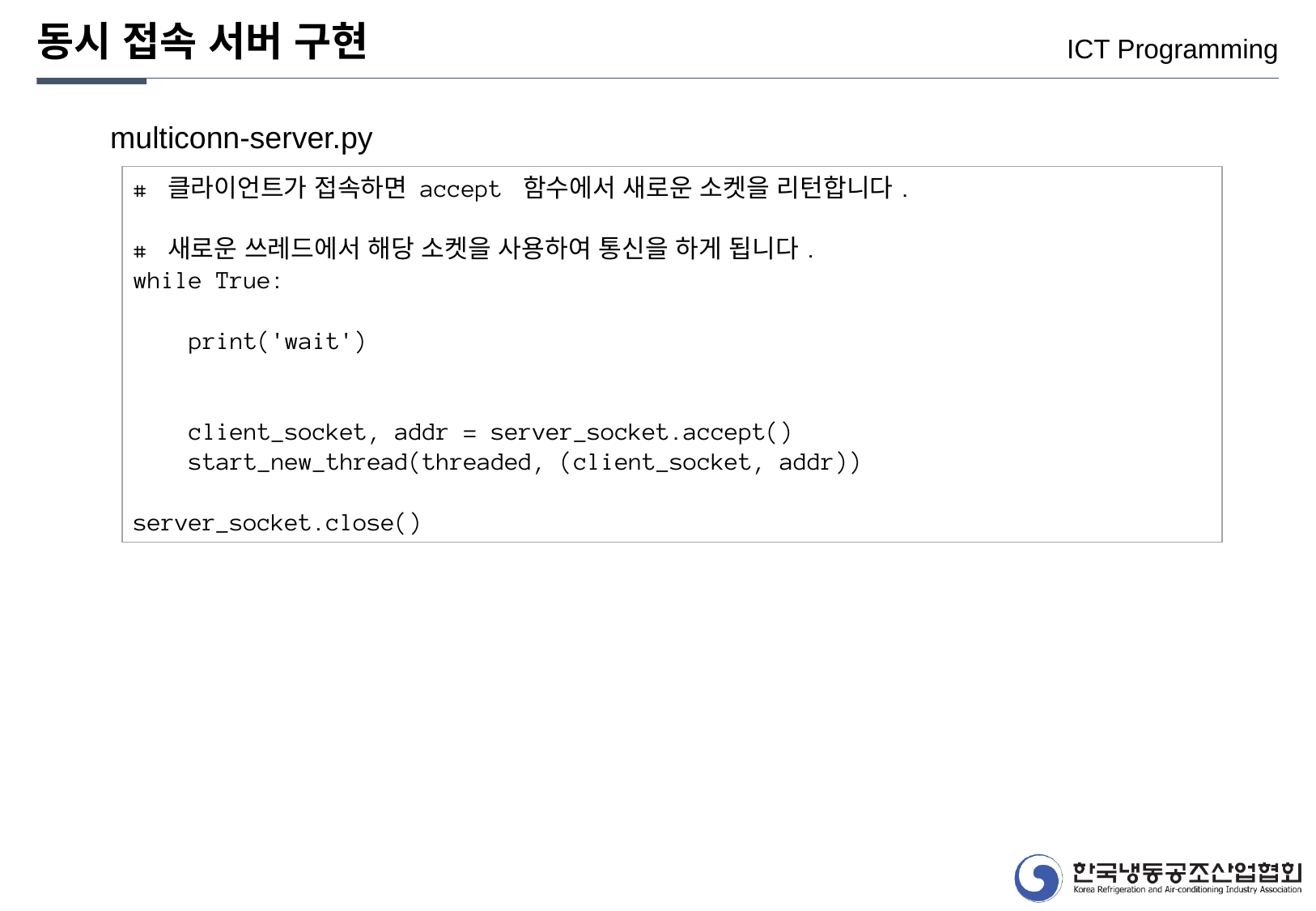

동시 접속 서버 구현
ICT Programming

multiconn-server.py
# 클라이언트가 접속하면 accept 함수에서 새로운 소켓을 리턴합니다.

# 새로운 쓰레드에서 해당 소켓을 사용하여 통신을 하게 됩니다.
while True:

    print('wait')

    client_socket, addr = server_socket.accept()
    start_new_thread(threaded, (client_socket, addr))

server_socket.close()